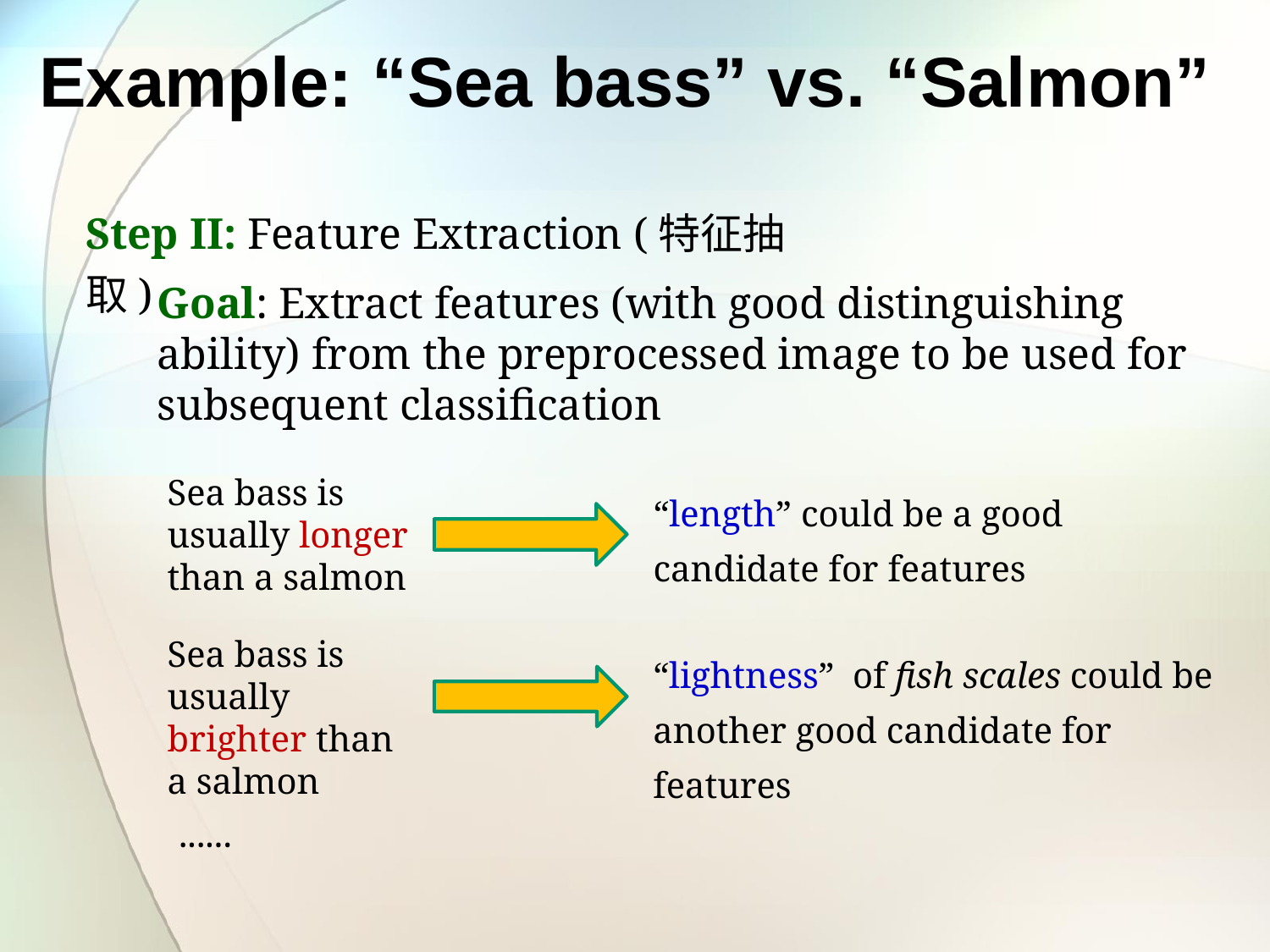

# Example: “Sea bass” vs. “Salmon”
Step II: Feature Extraction (特征抽取)
Goal: Extract features (with good distinguishing ability) from the preprocessed image to be used for subsequent classification
Sea bass is usually longer than a salmon
“length” could be a good candidate for features

Sea bass is usually brighter than a salmon
“lightness”  of fish scales could be another good candidate for features

......